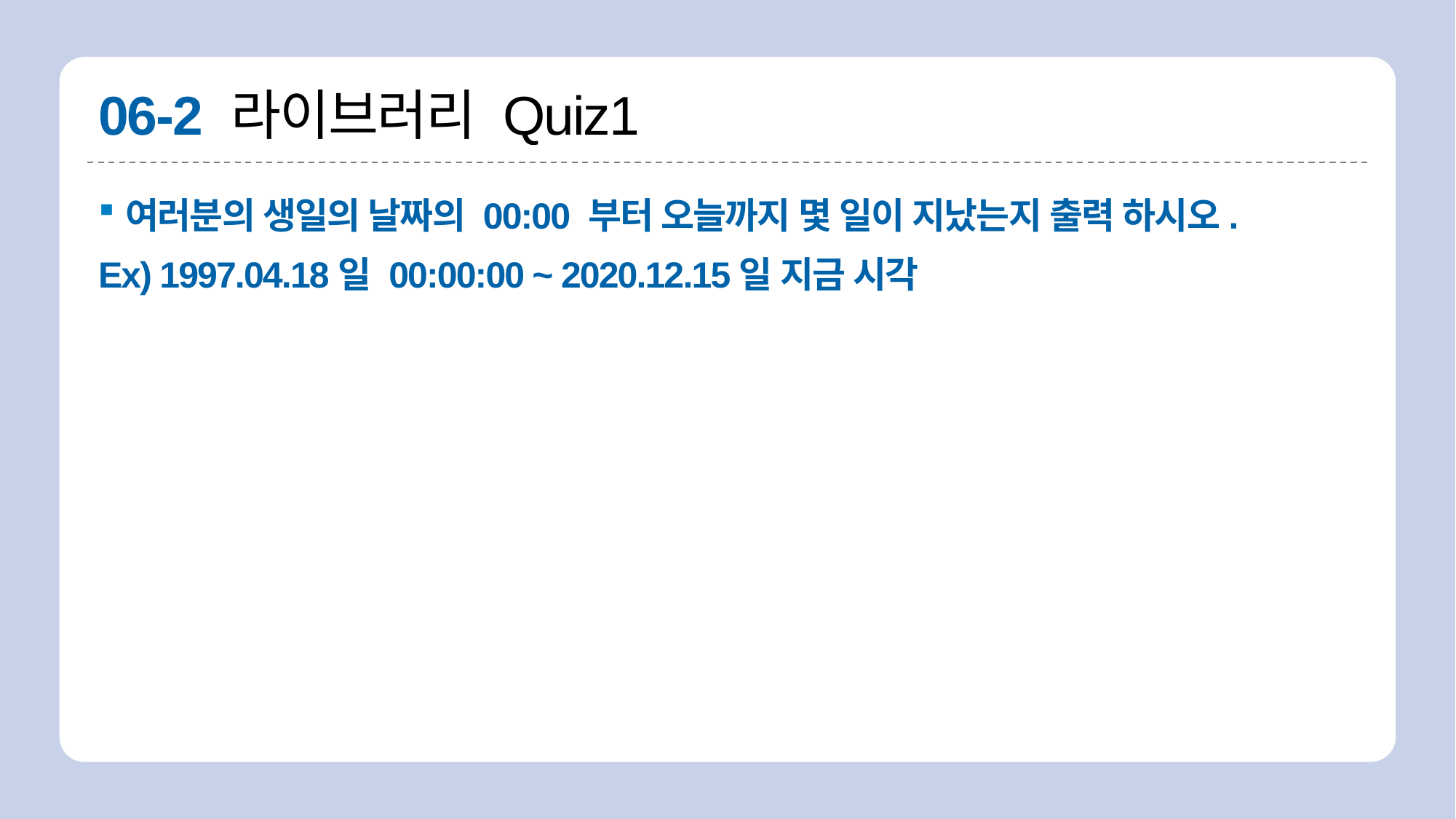

# 06-2 라이브러리 Quiz1
여러분의 생일의 날짜의 00:00 부터 오늘까지 몇 일이 지났는지 출력 하시오.
Ex) 1997.04.18일 00:00:00 ~ 2020.12.15일 지금 시각